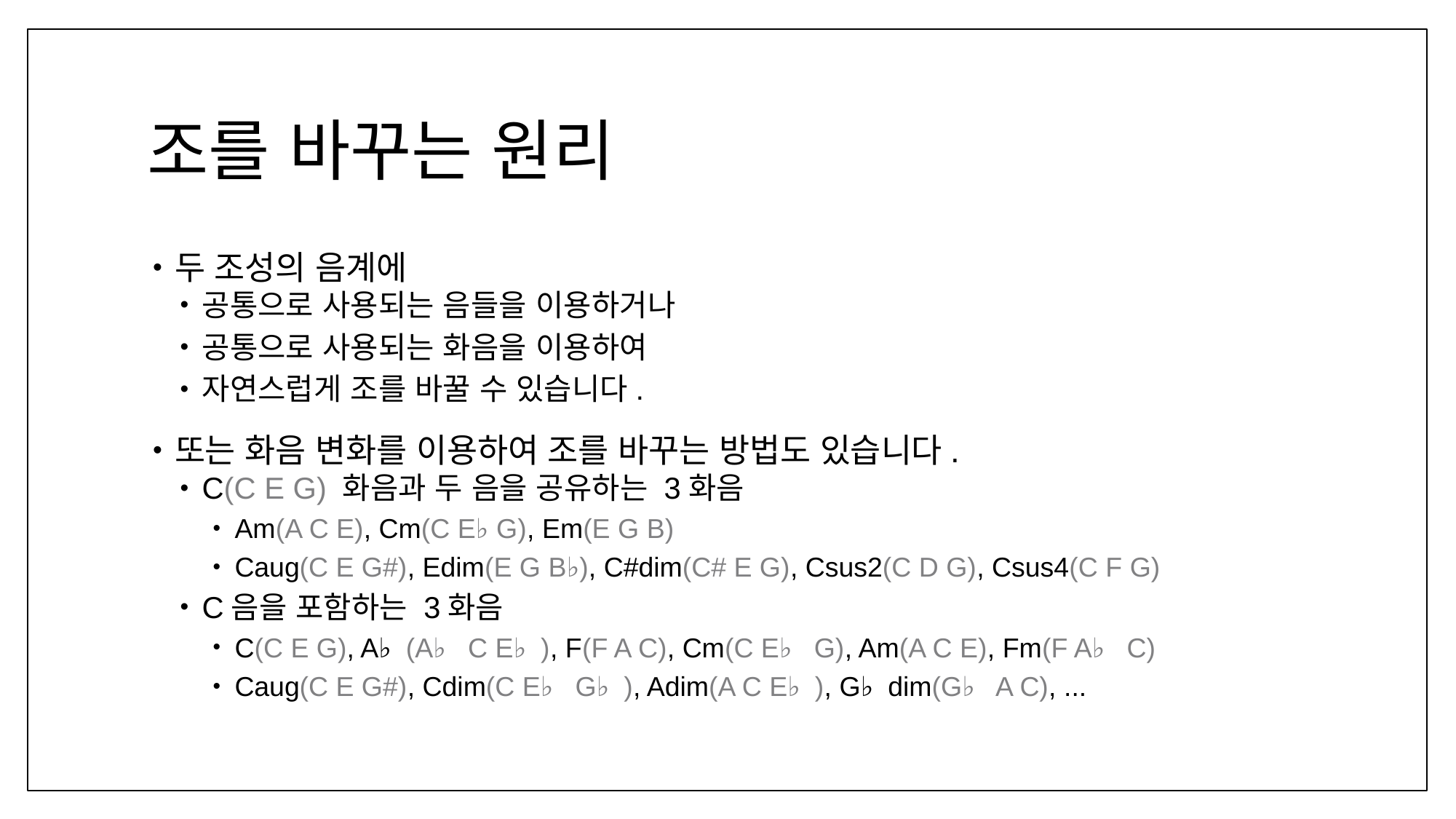

# 조를 바꾸는 원리
두 조성의 음계에
공통으로 사용되는 음들을 이용하거나
공통으로 사용되는 화음을 이용하여
자연스럽게 조를 바꿀 수 있습니다.
또는 화음 변화를 이용하여 조를 바꾸는 방법도 있습니다.
C(C E G) 화음과 두 음을 공유하는 3화음
Am(A C E), Cm(C E♭ G), Em(E G B)
Caug(C E G#), Edim(E G B♭), C#dim(C# E G), Csus2(C D G), Csus4(C F G)
C음을 포함하는 3화음
C(C E G), A♭(A♭ C E♭), F(F A C), Cm(C E♭ G), Am(A C E), Fm(F A♭ C)
Caug(C E G#), Cdim(C E♭ G♭), Adim(A C E♭), G♭dim(G♭ A C), ...